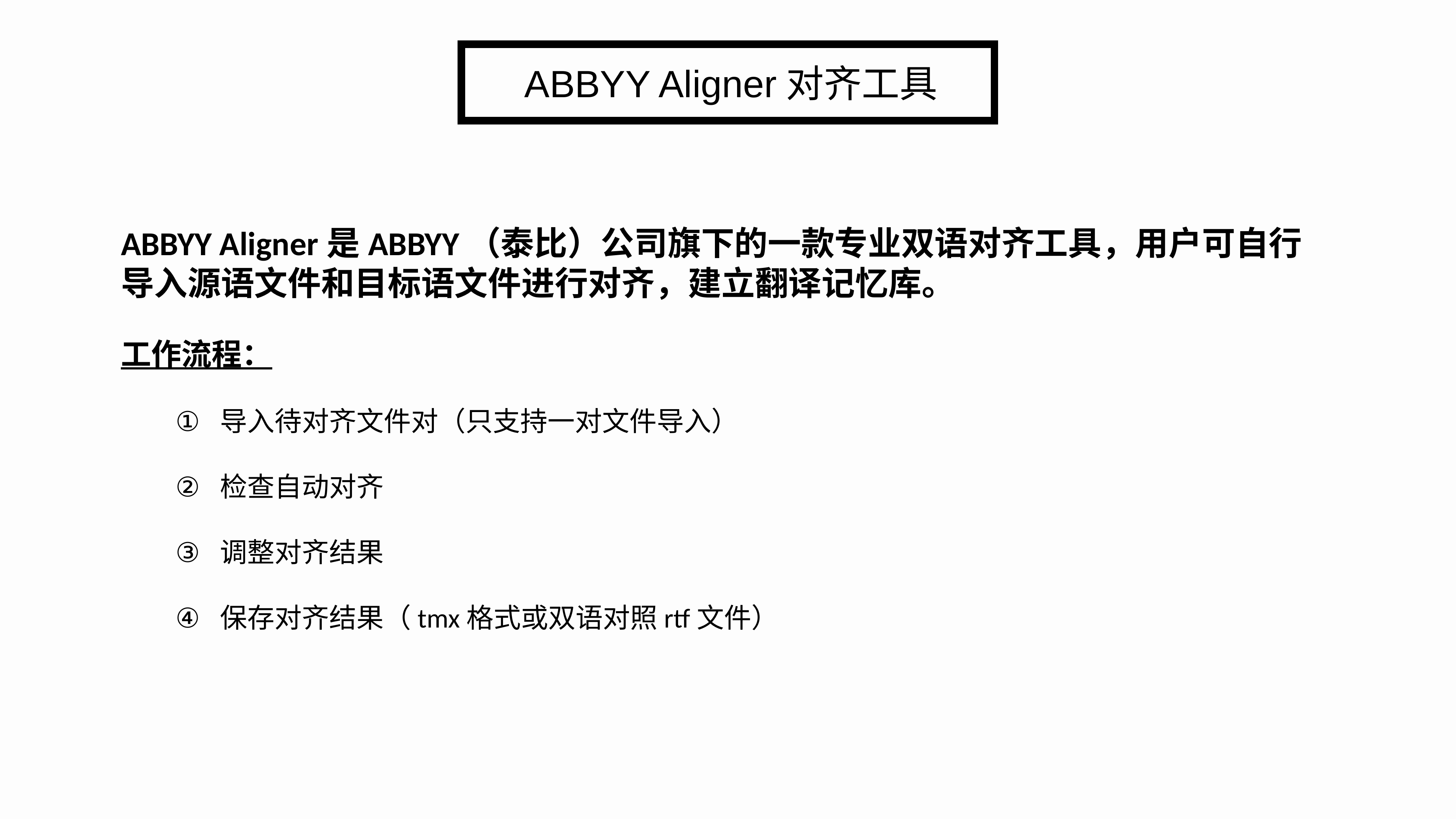

ABBYY Aligner对齐工具
ABBYY Aligner是ABBYY（泰比）公司旗下的一款专业双语对齐工具，用户可自行导入源语文件和目标语文件进行对齐，建立翻译记忆库。

工作流程：
导入待对齐文件对（只支持一对文件导入）
检查自动对齐
调整对齐结果
保存对齐结果（tmx格式或双语对照rtf文件）